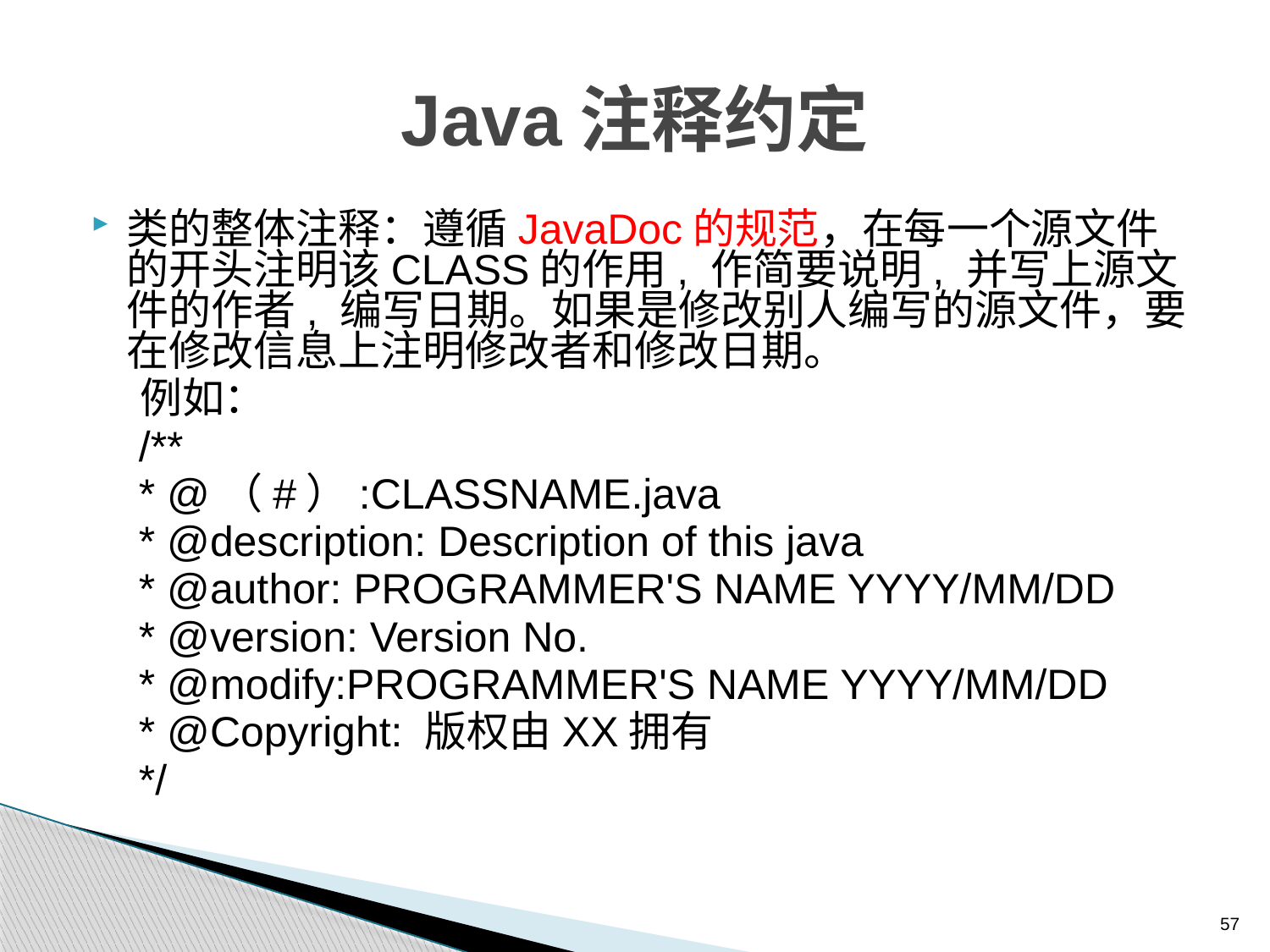

# Java注释约定
类的整体注释：遵循JavaDoc的规范，在每一个源文件的开头注明该CLASS的作用, 作简要说明, 并写上源文件的作者, 编写日期。如果是修改别人编写的源文件，要在修改信息上注明修改者和修改日期。
    例如：
    /**
    * @（#）:CLASSNAME.java
    * @description: Description of this java
    * @author: PROGRAMMER'S NAME YYYY/MM/DD
    * @version: Version No.
    * @modify:PROGRAMMER'S NAME YYYY/MM/DD
    * @Copyright: 版权由XX拥有
    */
57